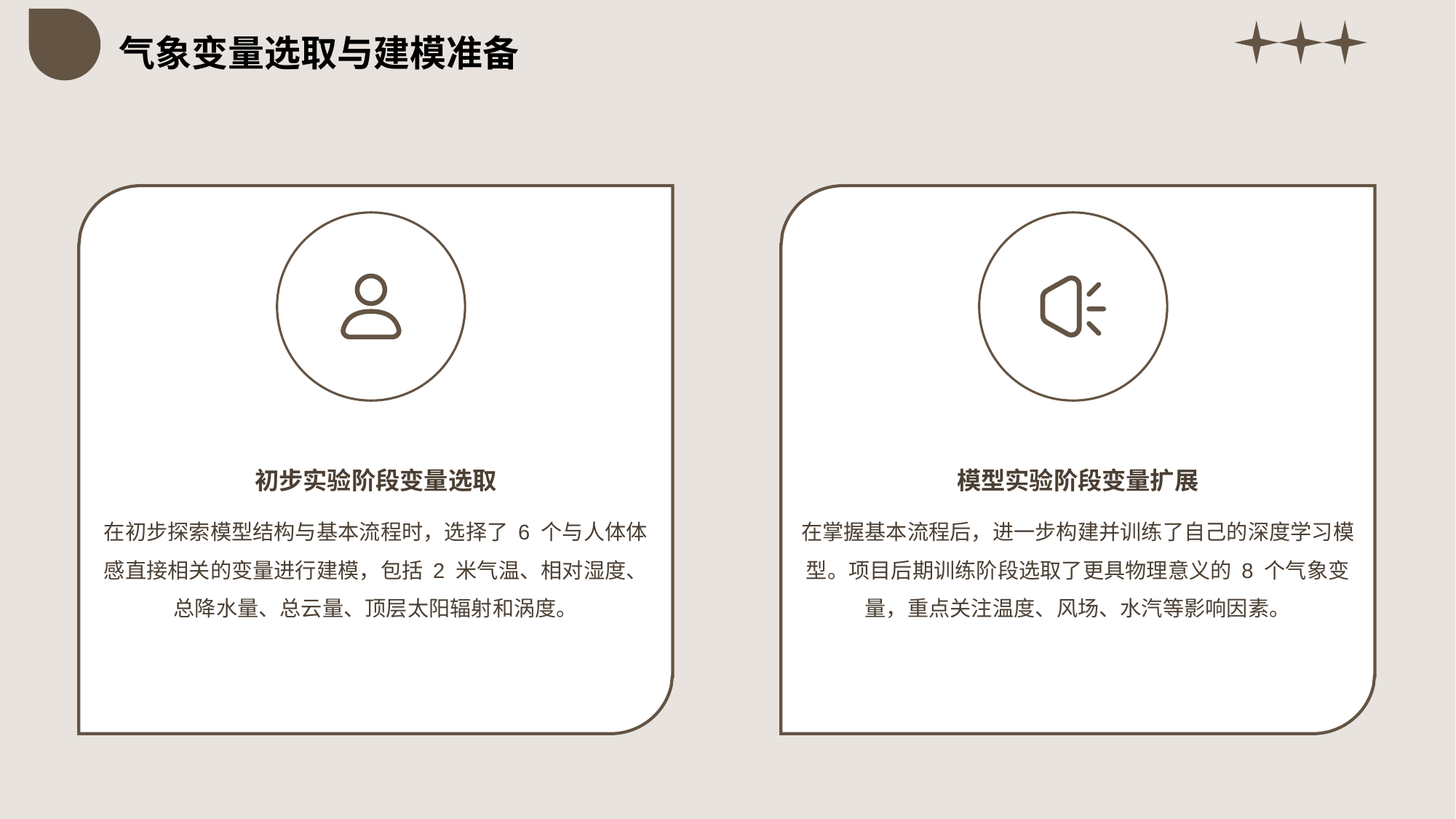

气象变量选取与建模准备

初步实验阶段变量选取
模型实验阶段变量扩展
在初步探索模型结构与基本流程时，选择了 6 个与人体体感直接相关的变量进行建模，包括 2 米气温、相对湿度、总降水量、总云量、顶层太阳辐射和涡度。
在掌握基本流程后，进一步构建并训练了自己的深度学习模型。项目后期训练阶段选取了更具物理意义的 8 个气象变量，重点关注温度、风场、水汽等影响因素。